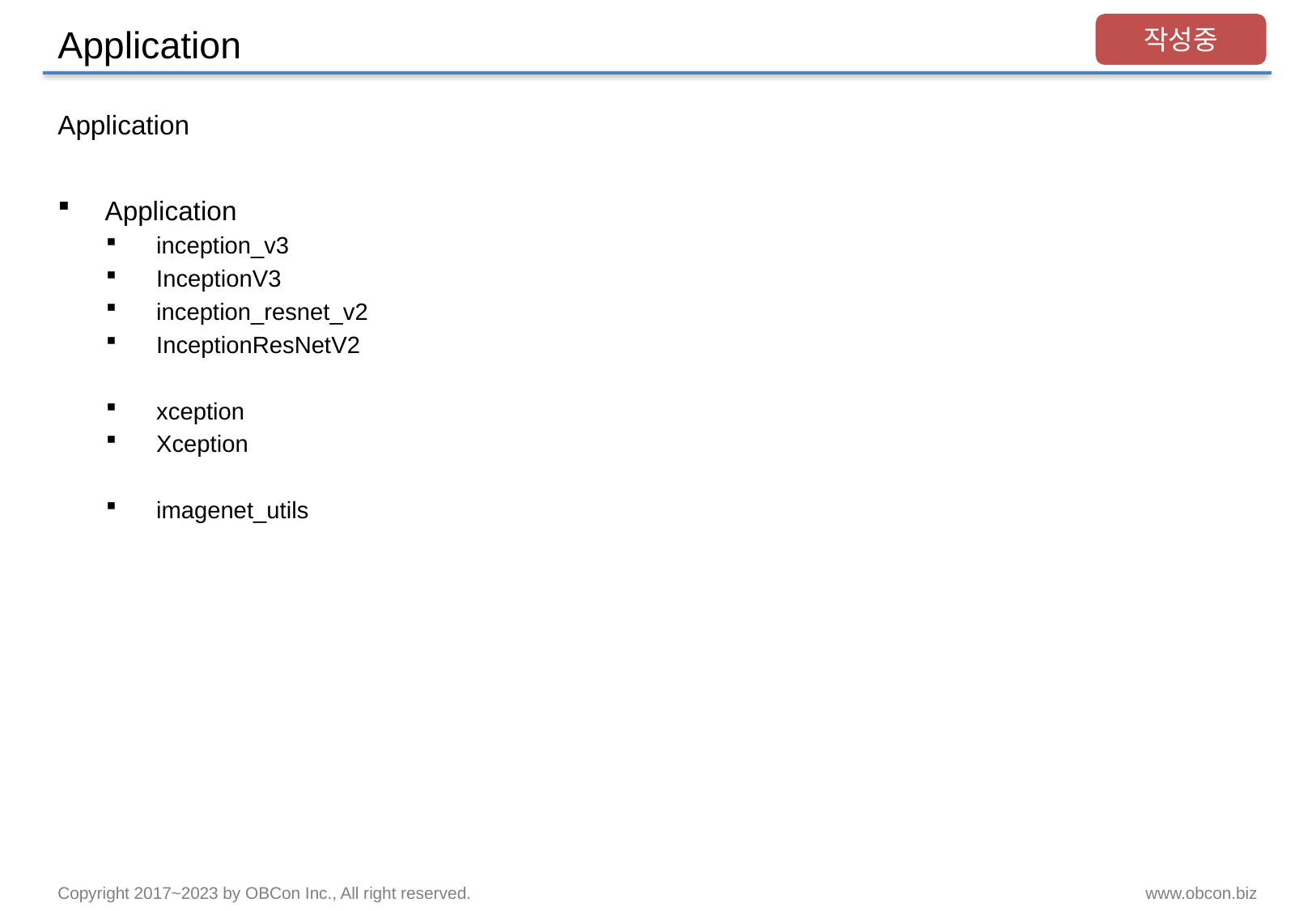

# Application
작성중
Application
Application
inception_v3
InceptionV3
inception_resnet_v2
InceptionResNetV2

xception
Xception

imagenet_utils